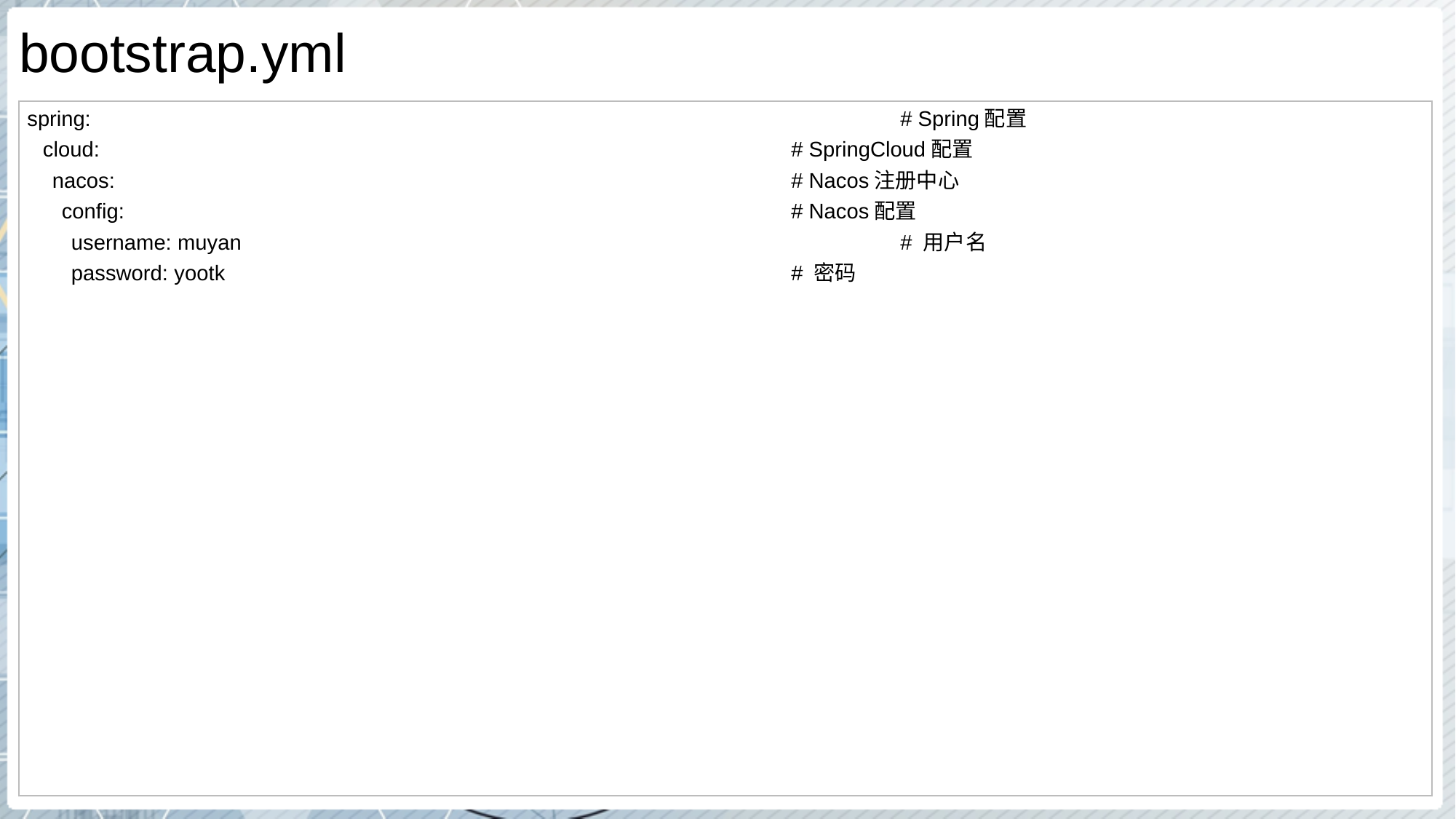

# bootstrap.yml
| spring: # Spring配置 cloud: # SpringCloud配置 nacos: # Nacos注册中心 config: # Nacos配置 username: muyan # 用户名 password: yootk # 密码 |
| --- |